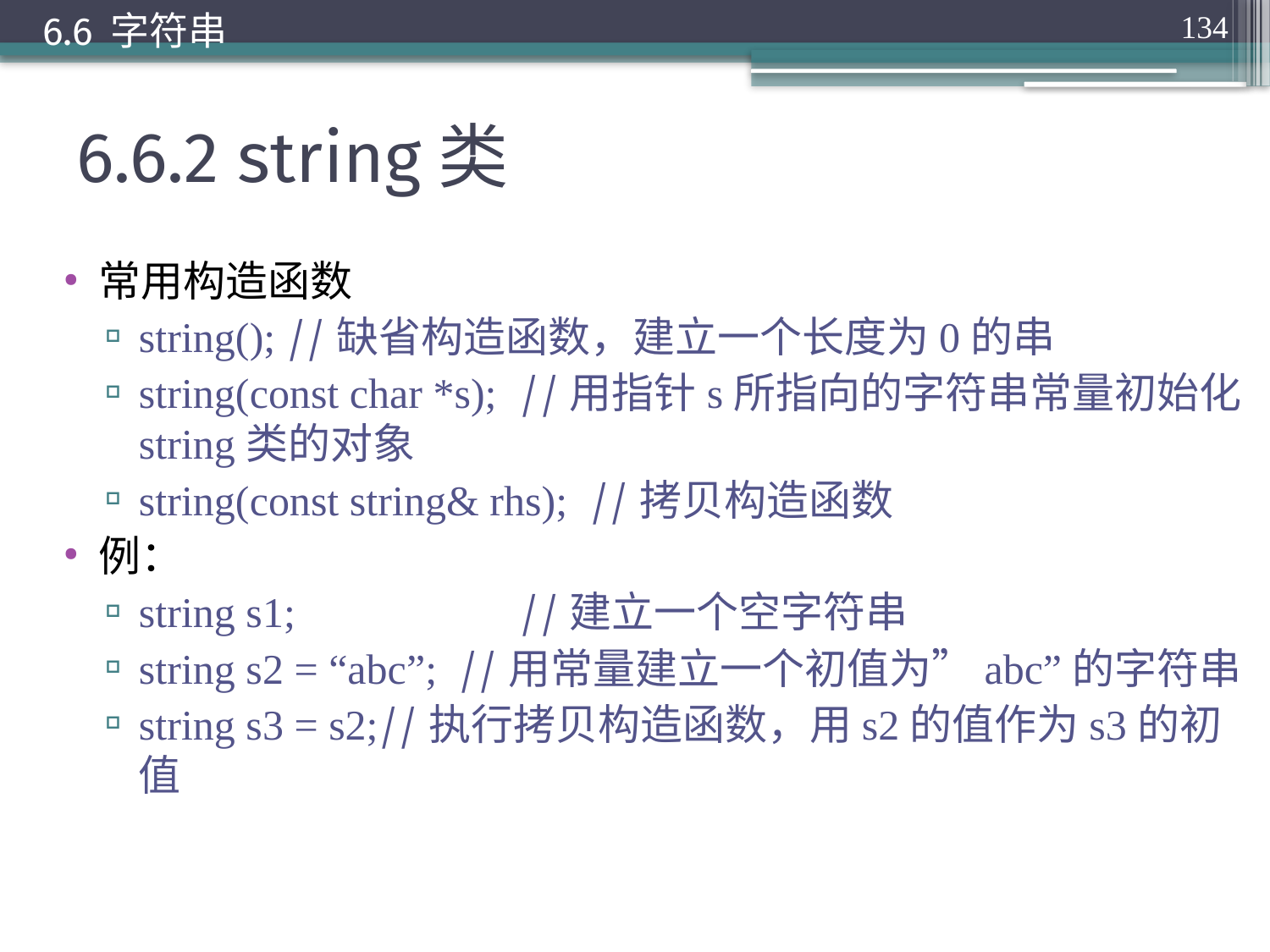

6.6 字符串
134
# 6.6.2 string类
常用构造函数
string(); //缺省构造函数，建立一个长度为0的串
string(const char *s);  	//用指针s所指向的字符串常量初始化string类的对象
string(const string& rhs);  //拷贝构造函数
例：
string s1;	 	//建立一个空字符串
string s2 = “abc”;  //用常量建立一个初值为”abc”的字符串
string s3 = s2;//执行拷贝构造函数，用s2的值作为s3的初值